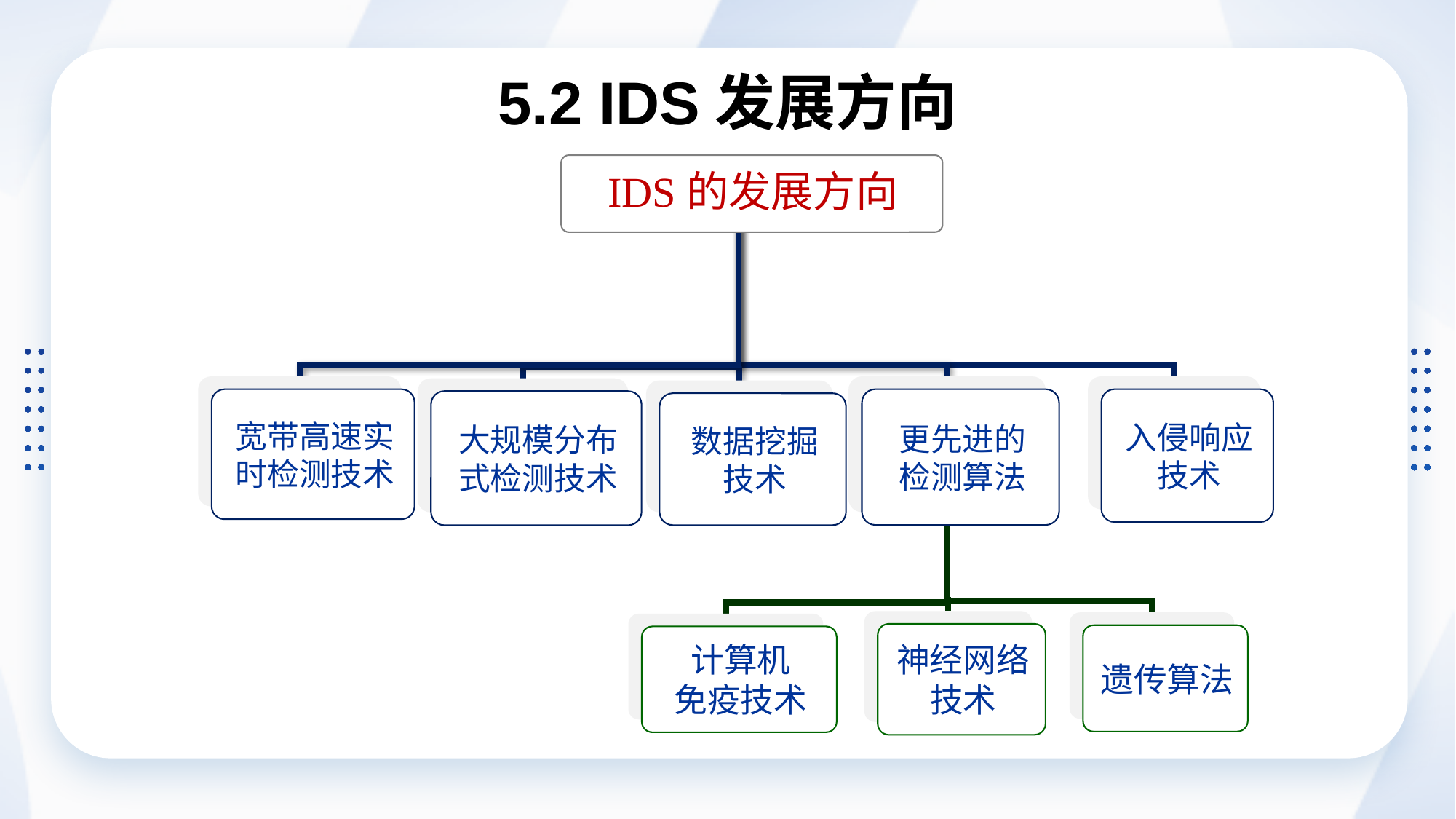

# 5.2 IDS发展方向
IDS的发展方向
宽带高速实时检测技术
大规模分布式检测技术
数据挖掘
技术
更先进的
检测算法
计算机
免疫技术
神经网络
技术
遗传算法
入侵响应
技术